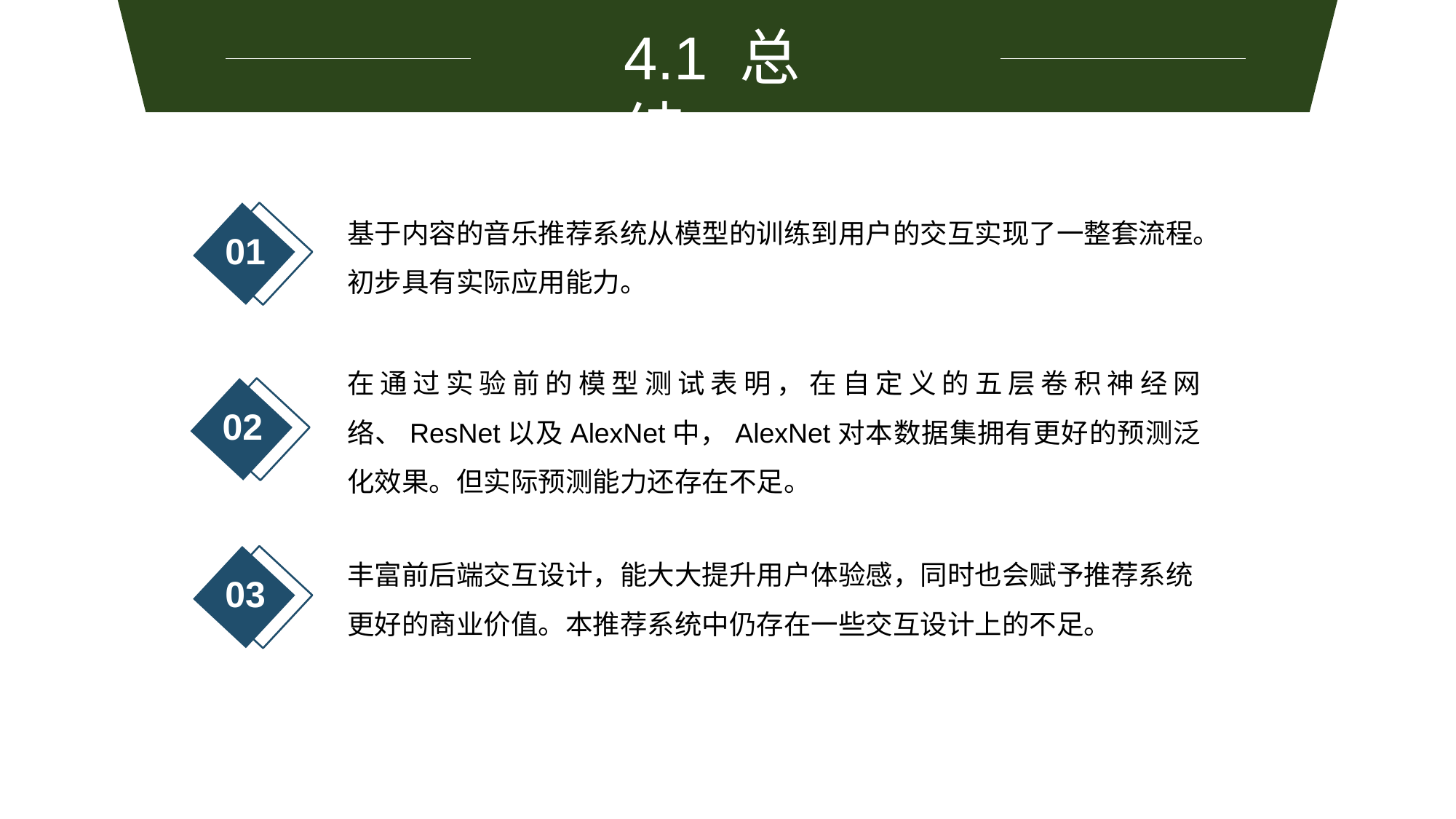

4.1 总结
基于内容的音乐推荐系统从模型的训练到用户的交互实现了一整套流程。初步具有实际应用能力。

01
在通过实验前的模型测试表明，在自定义的五层卷积神经网络、ResNet以及AlexNet中，AlexNet对本数据集拥有更好的预测泛化效果。但实际预测能力还存在不足。

02
丰富前后端交互设计，能大大提升用户体验感，同时也会赋予推荐系统更好的商业价值。本推荐系统中仍存在一些交互设计上的不足。

03